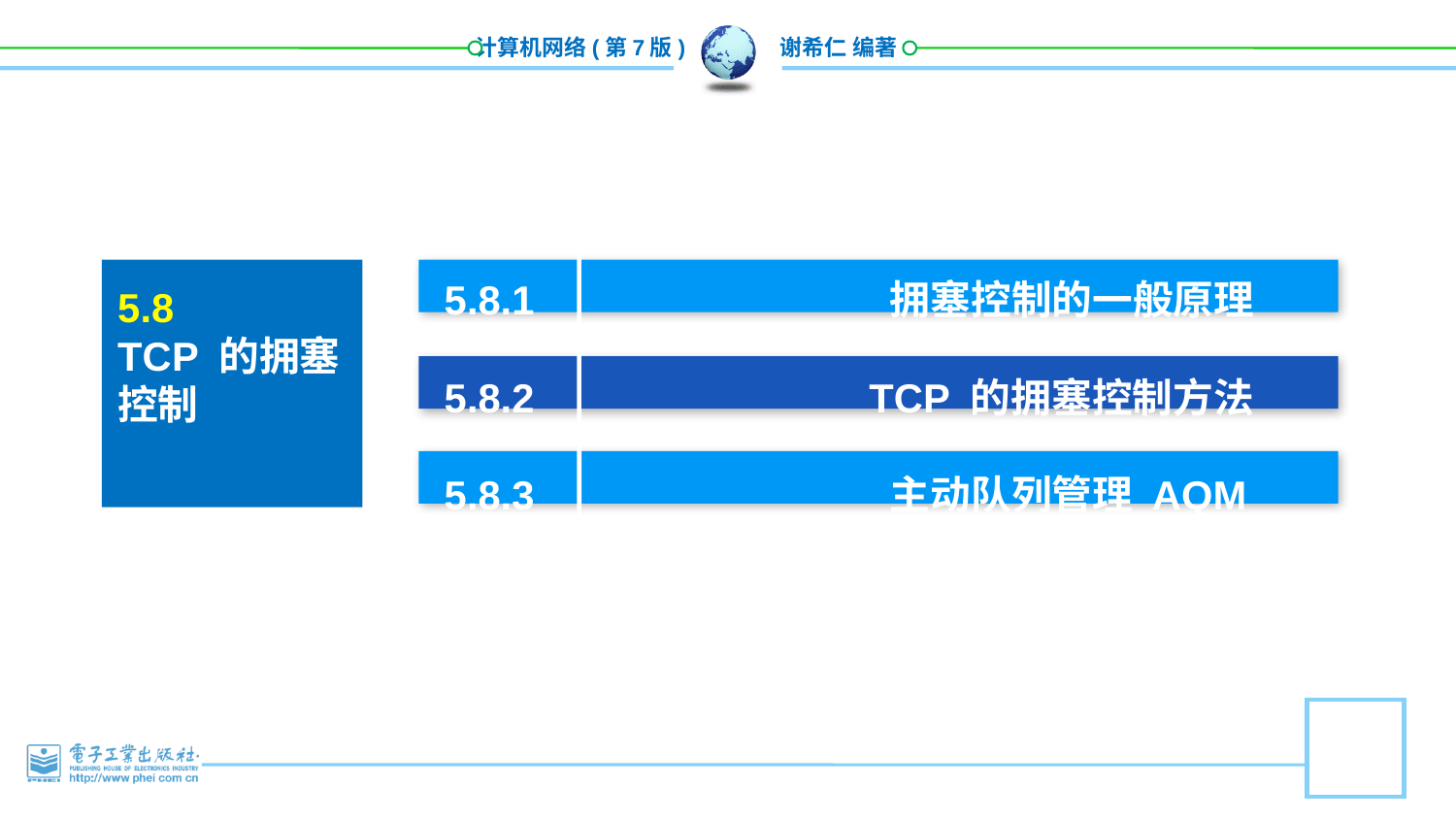

5.8.1                               拥塞控制的一般原理
5.8.2                              TCP 的拥塞控制方法
5.8.3                               主动队列管理 AQM

5.8
TCP 的拥塞控制